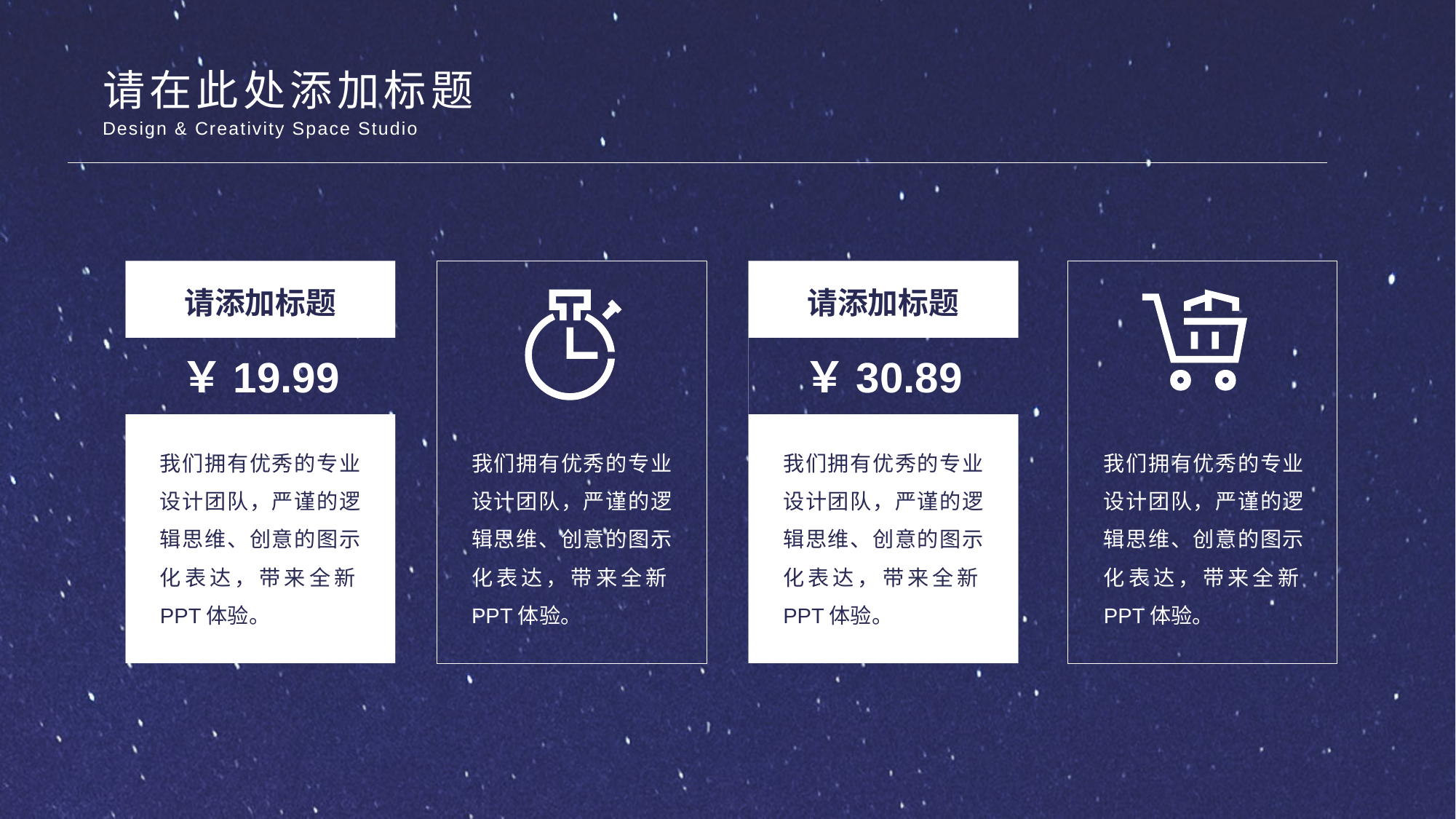

请在此处添加标题
Design & Creativity Space Studio

请添加标题
请添加标题

￥19.99
￥30.89
我们拥有优秀的专业设计团队，严谨的逻辑思维、创意的图示化表达，带来全新PPT体验。
我们拥有优秀的专业设计团队，严谨的逻辑思维、创意的图示化表达，带来全新PPT体验。
我们拥有优秀的专业设计团队，严谨的逻辑思维、创意的图示化表达，带来全新PPT体验。
我们拥有优秀的专业设计团队，严谨的逻辑思维、创意的图示化表达，带来全新PPT体验。